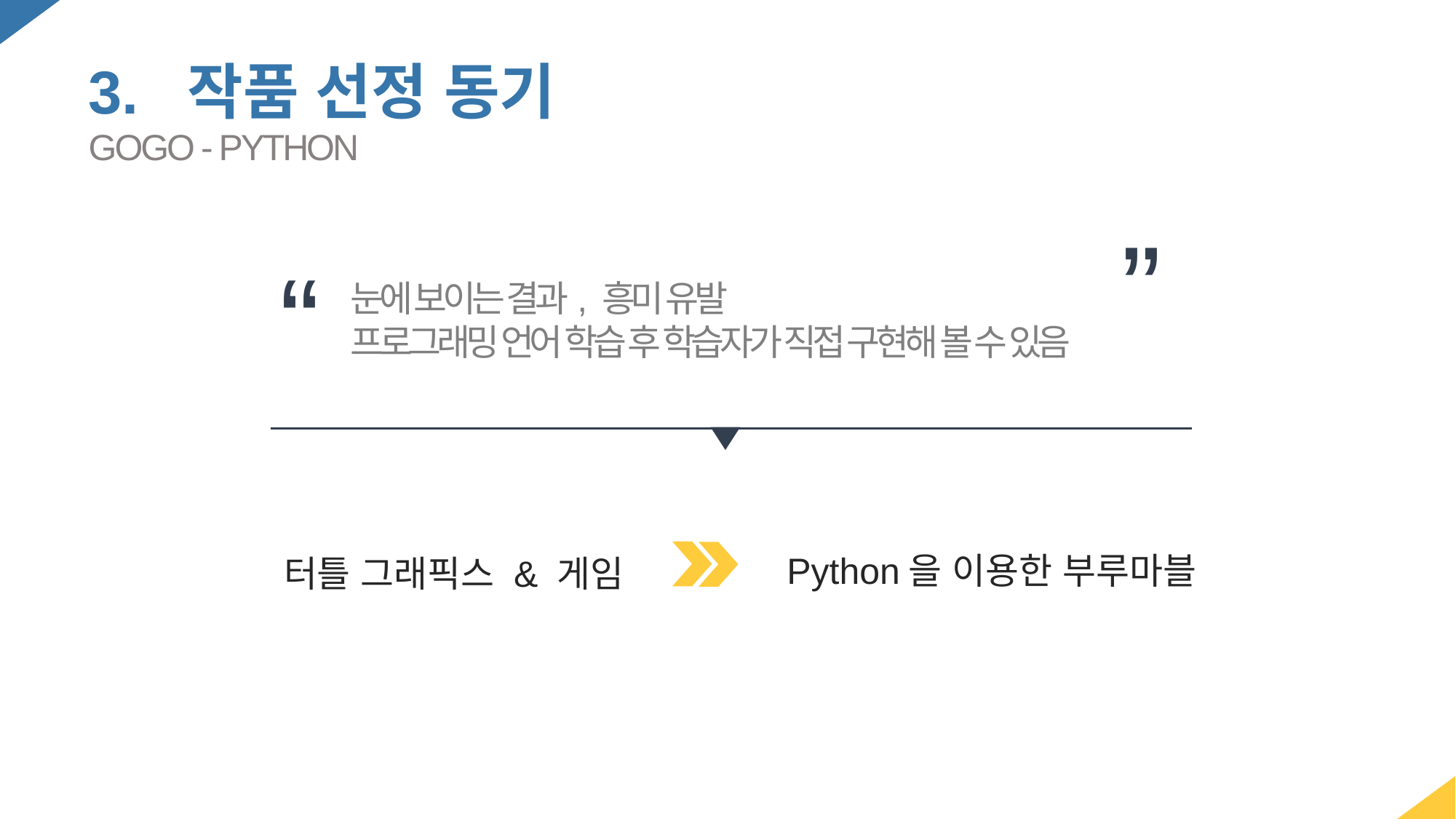

3.  작품 선정 동기
GOGO - PYTHON
“
“
눈에 보이는 결과, 흥미 유발
프로그래밍 언어 학습 후 학습자가 직접 구현해 볼 수 있음

Python을 이용한 부루마블
터틀 그래픽스 & 게임